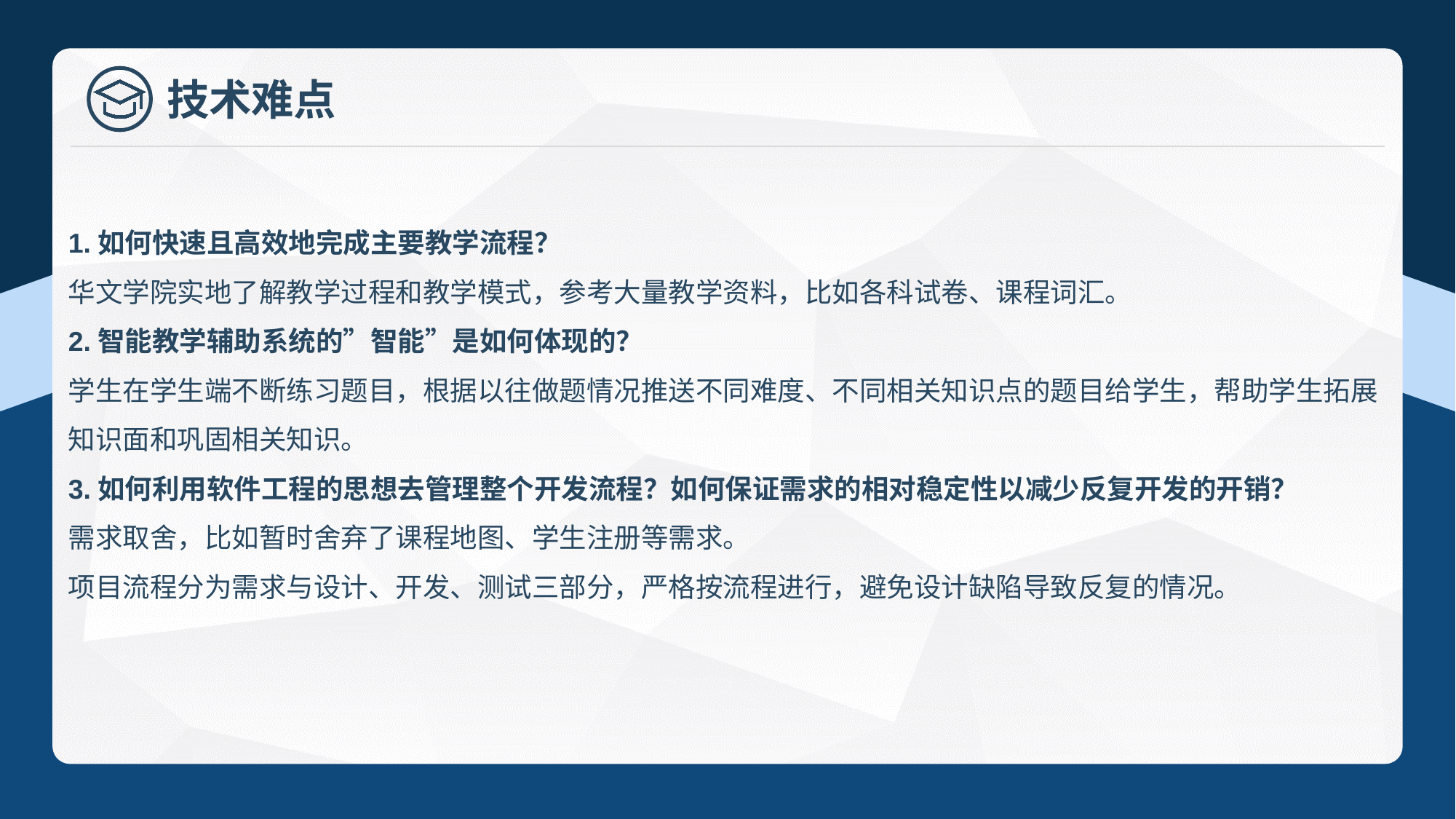

1.如何快速且高效地完成主要教学流程？
华文学院实地了解教学过程和教学模式，参考大量教学资料，比如各科试卷、课程词汇。
2.智能教学辅助系统的”智能”是如何体现的？
学生在学生端不断练习题目，根据以往做题情况推送不同难度、不同相关知识点的题目给学生，帮助学生拓展知识面和巩固相关知识。
3.如何利用软件工程的思想去管理整个开发流程？如何保证需求的相对稳定性以减少反复开发的开销？
需求取舍，比如暂时舍弃了课程地图、学生注册等需求。
项目流程分为需求与设计、开发、测试三部分，严格按流程进行，避免设计缺陷导致反复的情况。
技术难点